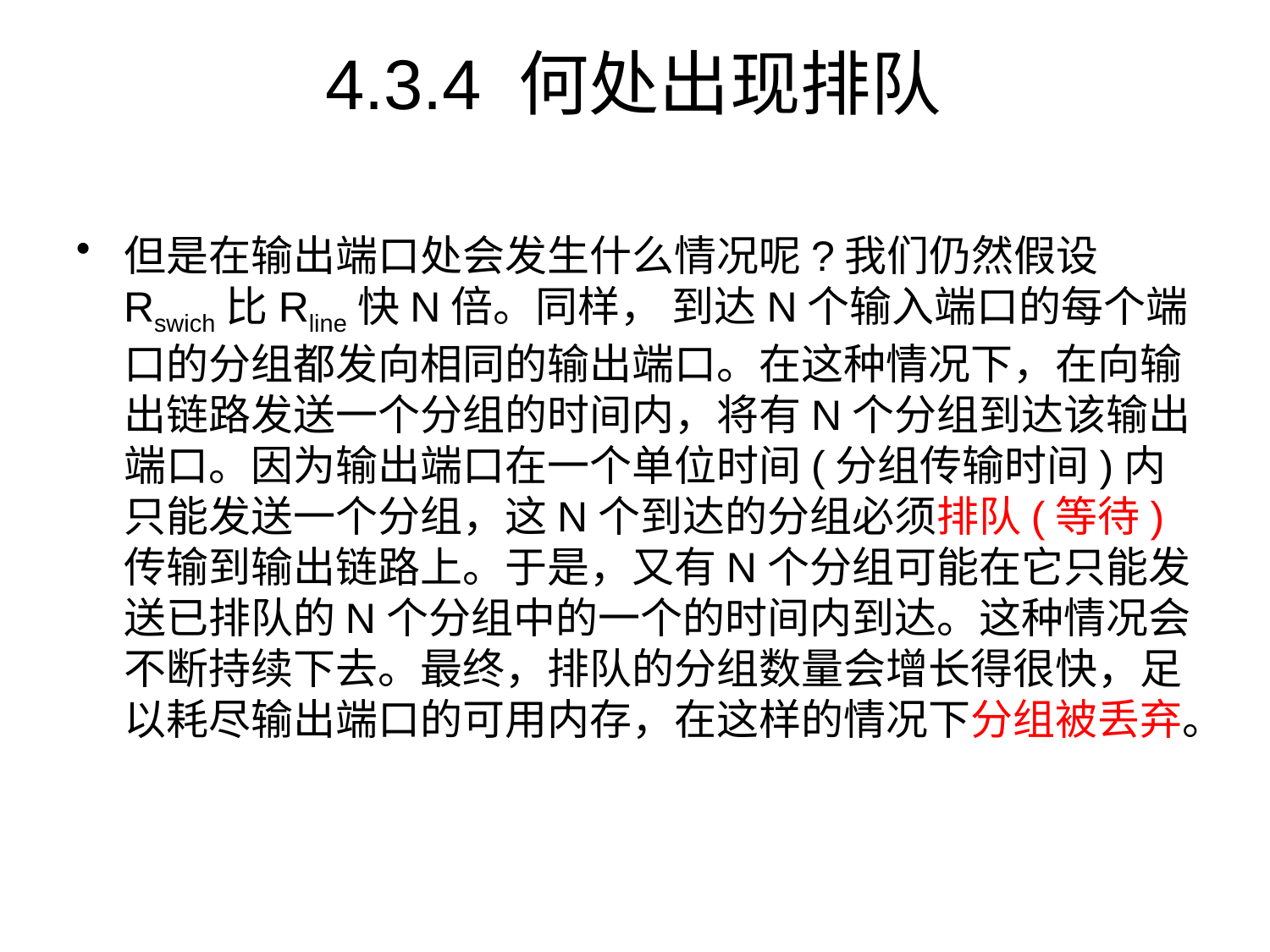

# 4.3.4 何处出现排队
但是在输出端口处会发生什么情况呢?我们仍然假设Rswich比Rline快N倍。同样， 到达N个输入端口的每个端口的分组都发向相同的输出端口。在这种情况下，在向输出链路发送一个分组的时间内，将有N个分组到达该输出端口。因为输出端口在一个单位时间(分组传输时间)内只能发送一个分组，这N个到达的分组必须排队(等待)传输到输出链路上。于是，又有N个分组可能在它只能发送已排队的N个分组中的一个的时间内到达。这种情况会不断持续下去。最终，排队的分组数量会增长得很快，足以耗尽输出端口的可用内存，在这样的情况下分组被丢弃。